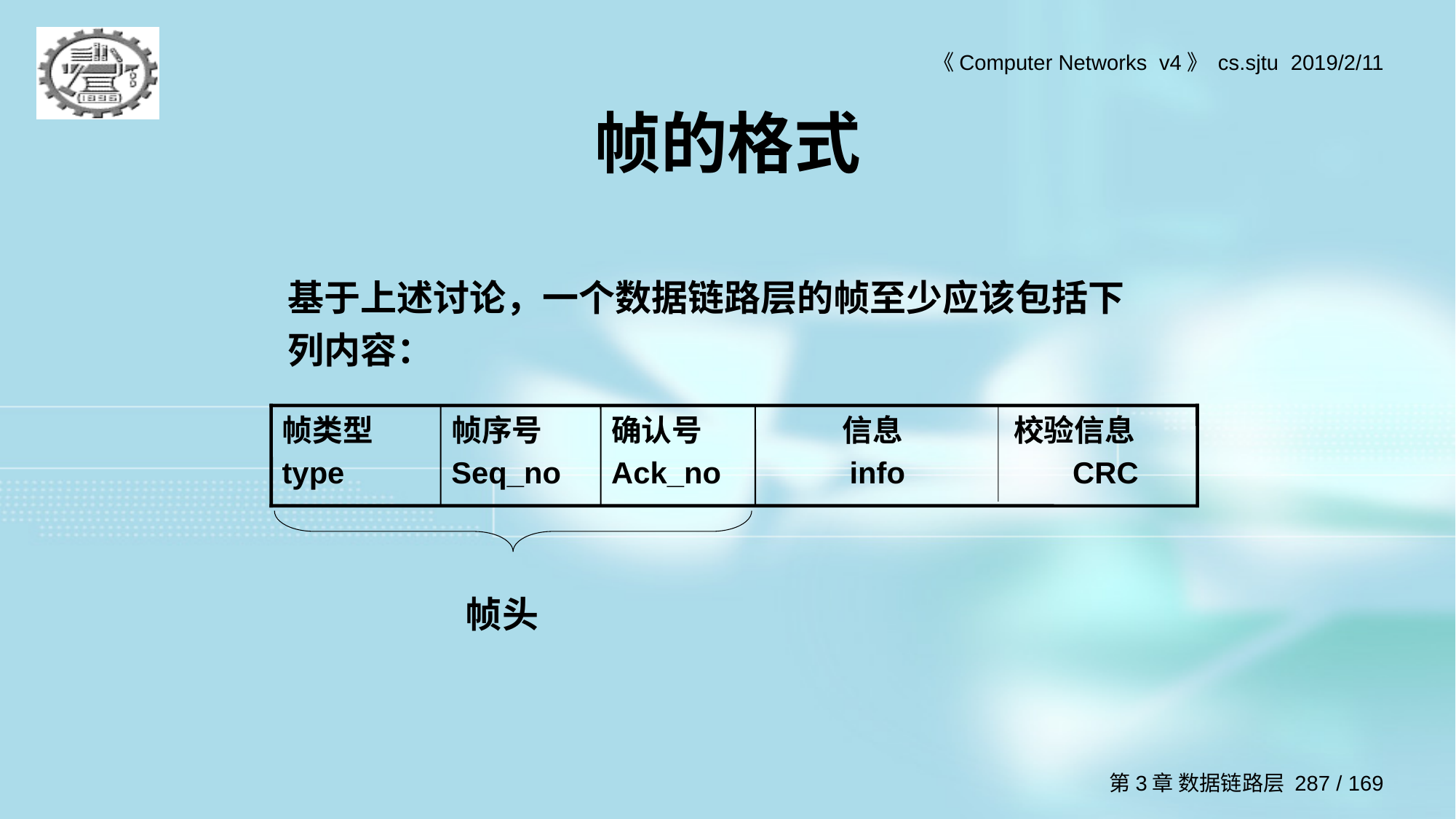

# 帧的格式
基于上述讨论，一个数据链路层的帧至少应该包括下列内容：

帧类型
type

帧序号
Seq_no

确认号
Ack_no

          信息                校验信息
          info                    CRC

帧头